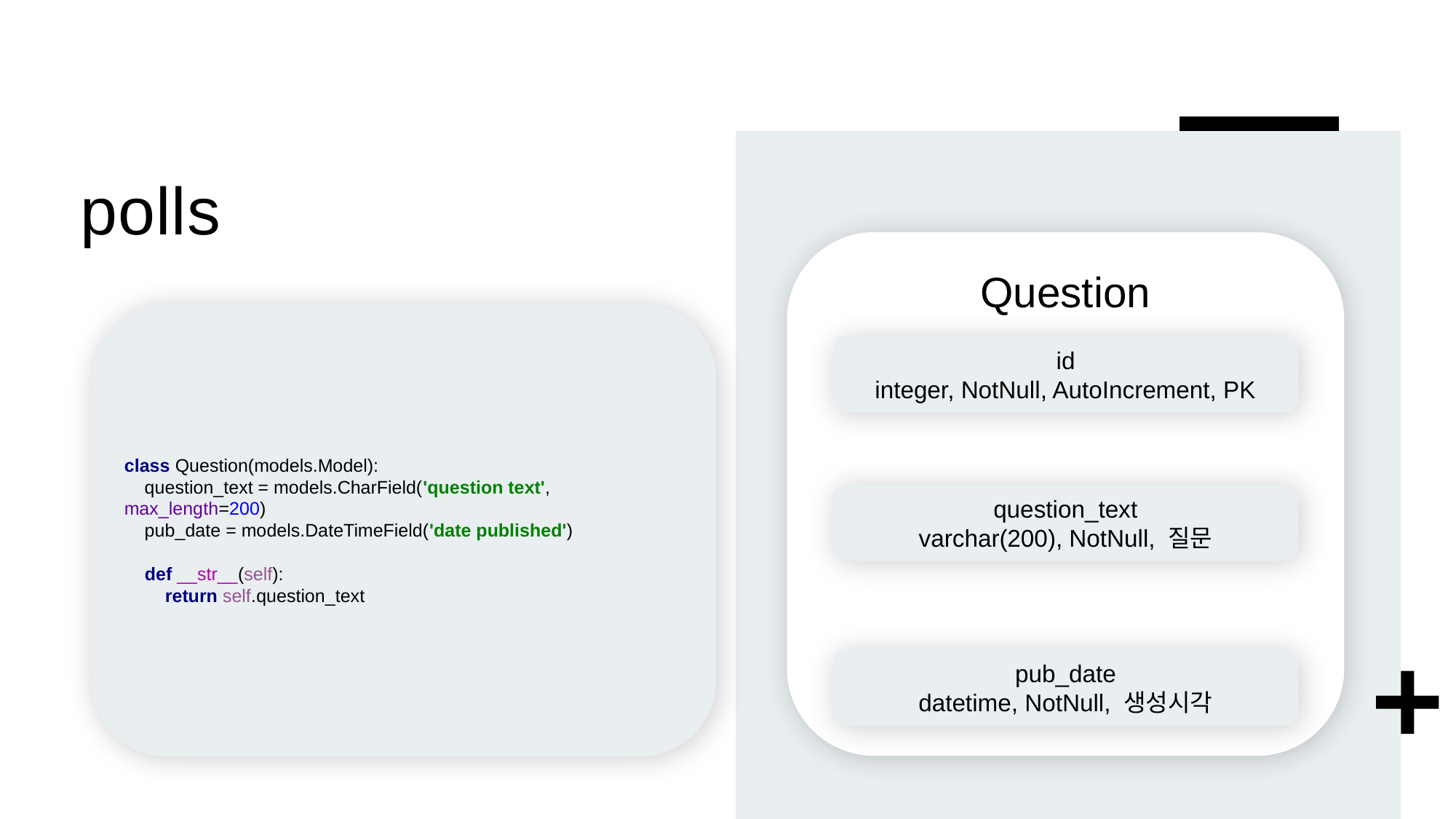

# polls
Question

class Question(models.Model):
    question_text = models.CharField('question text', max_length=200)
    pub_date = models.DateTimeField('date published')
    def __str__(self):
        return self.question_text
id
integer, NotNull, AutoIncrement, PK
question_text
varchar(200), NotNull, 질문
pub_date
datetime, NotNull, 생성시각